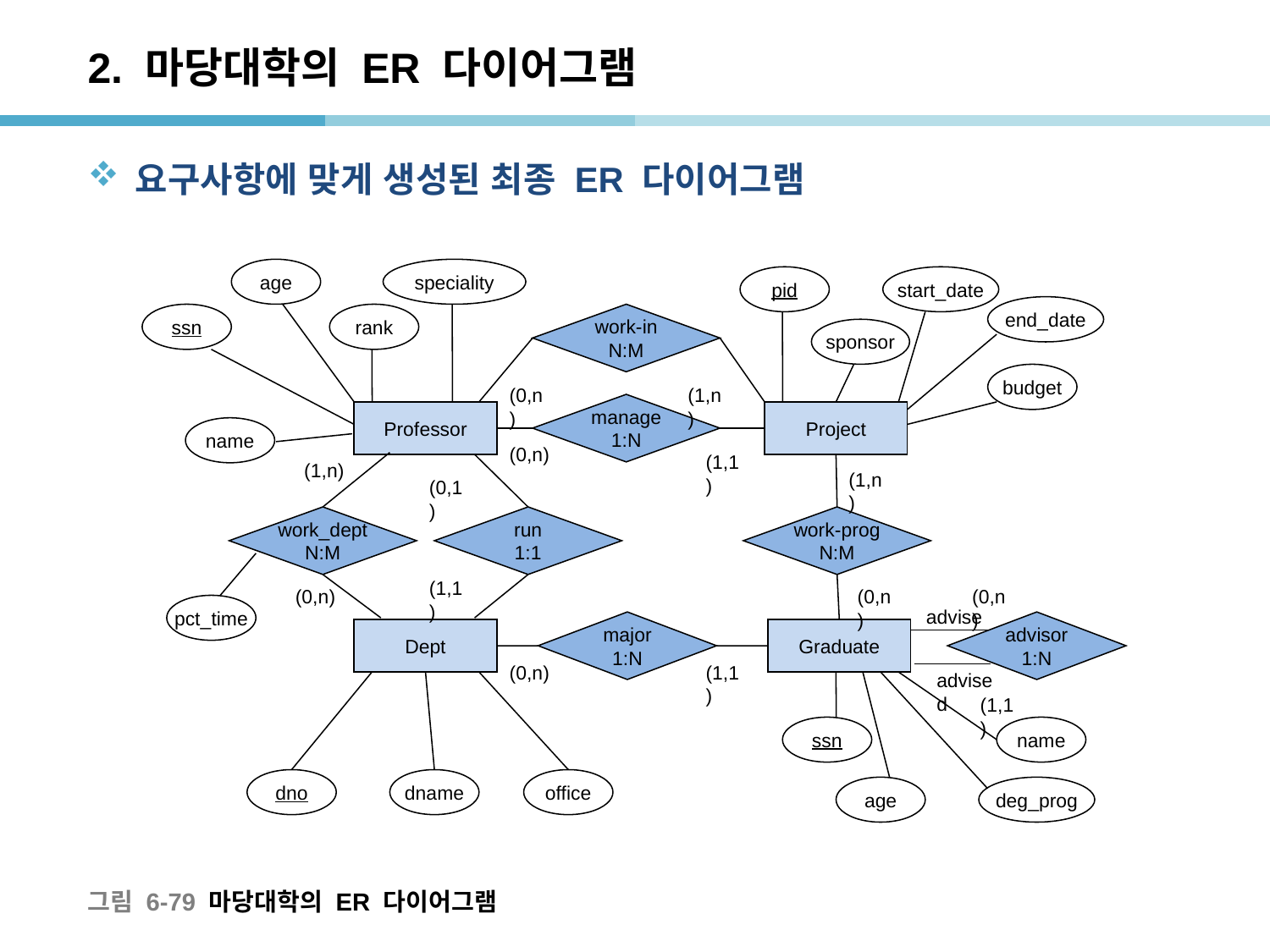

# 2. 마당대학의 ER 다이어그램
요구사항에 맞게 생성된 최종 ER 다이어그램
age
speciality
pid
start_date
end_date
ssn

rank

work-in
N:M

sponsor

budget
(0,n)
(1,n)
manage
1:N
Professor
Project

name

(0,n)
(1,1)
(1,n)
(1,n)
(0,1)
work_dept
N:M
run
1:1
work-prog
N:M

(1,1)
(0,n)
(0,n)
(0,n)
pct_time
advise
major
1:N
advisor
1:N
Dept
Graduate
(0,n)
(1,1)
advised

(1,1)
ssn
name
dno
dname
office
age
deg_prog
그림 6-79 마당대학의 ER 다이어그램